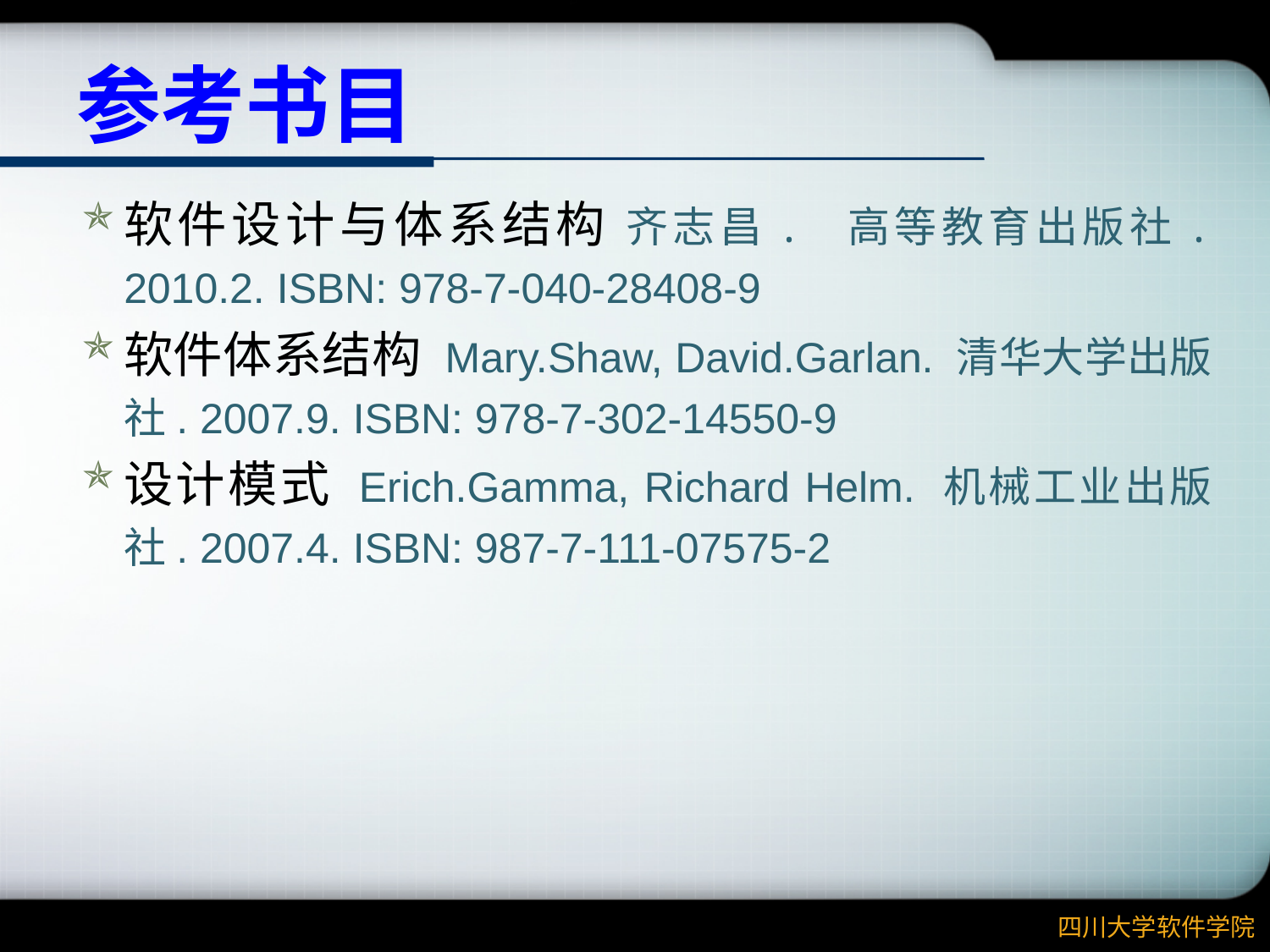

# 参考书目
软件设计与体系结构 齐志昌. 高等教育出版社. 2010.2. ISBN: 978-7-040-28408-9
软件体系结构 Mary.Shaw, David.Garlan. 清华大学出版社. 2007.9. ISBN: 978-7-302-14550-9
设计模式 Erich.Gamma, Richard Helm. 机械工业出版社. 2007.4. ISBN: 987-7-111-07575-2